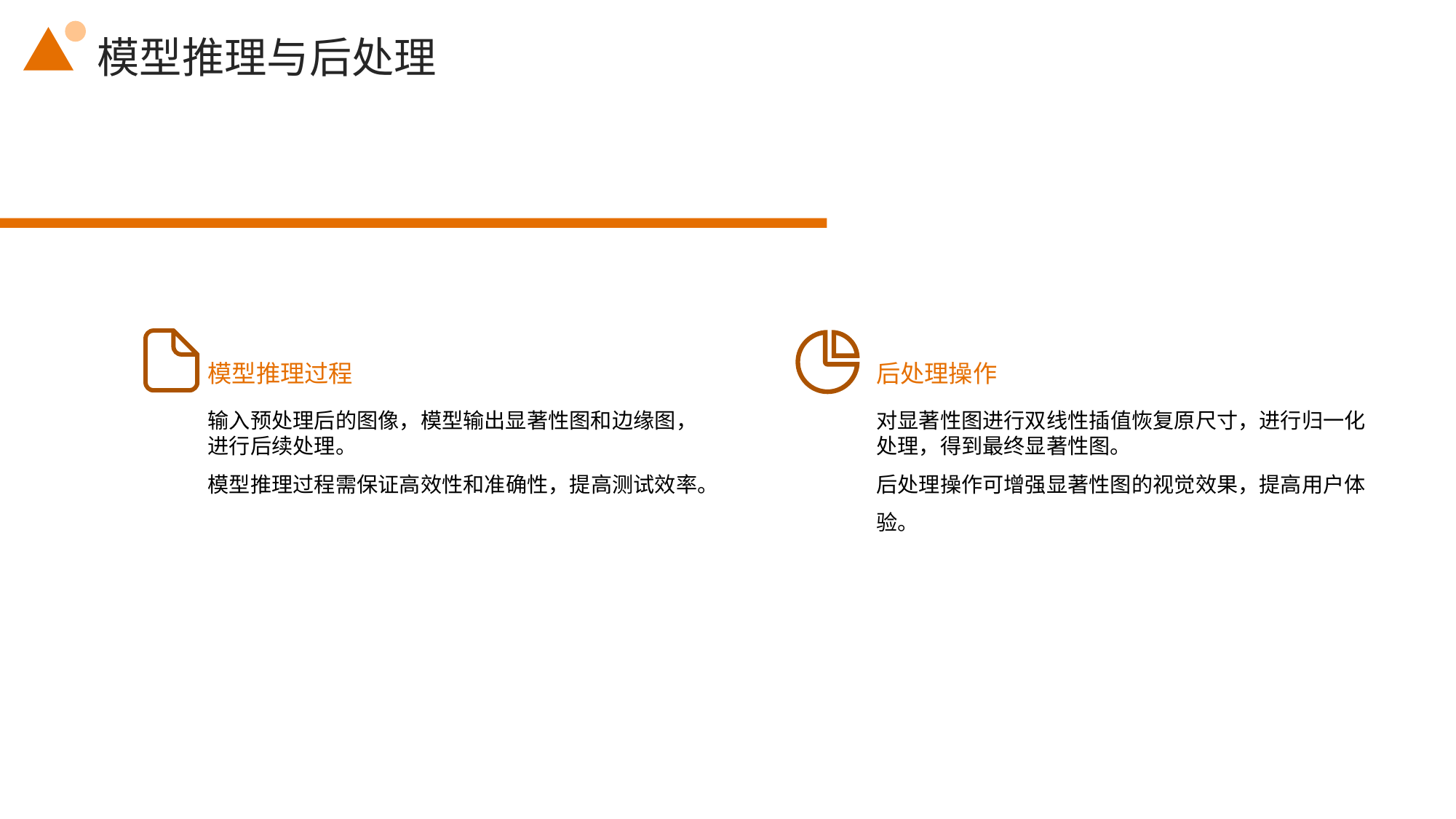

模型推理与后处理

模型推理过程
后处理操作
输入预处理后的图像，模型输出显著性图和边缘图，进行后续处理。
模型推理过程需保证高效性和准确性，提高测试效率。
对显著性图进行双线性插值恢复原尺寸，进行归一化处理，得到最终显著性图。
后处理操作可增强显著性图的视觉效果，提高用户体验。